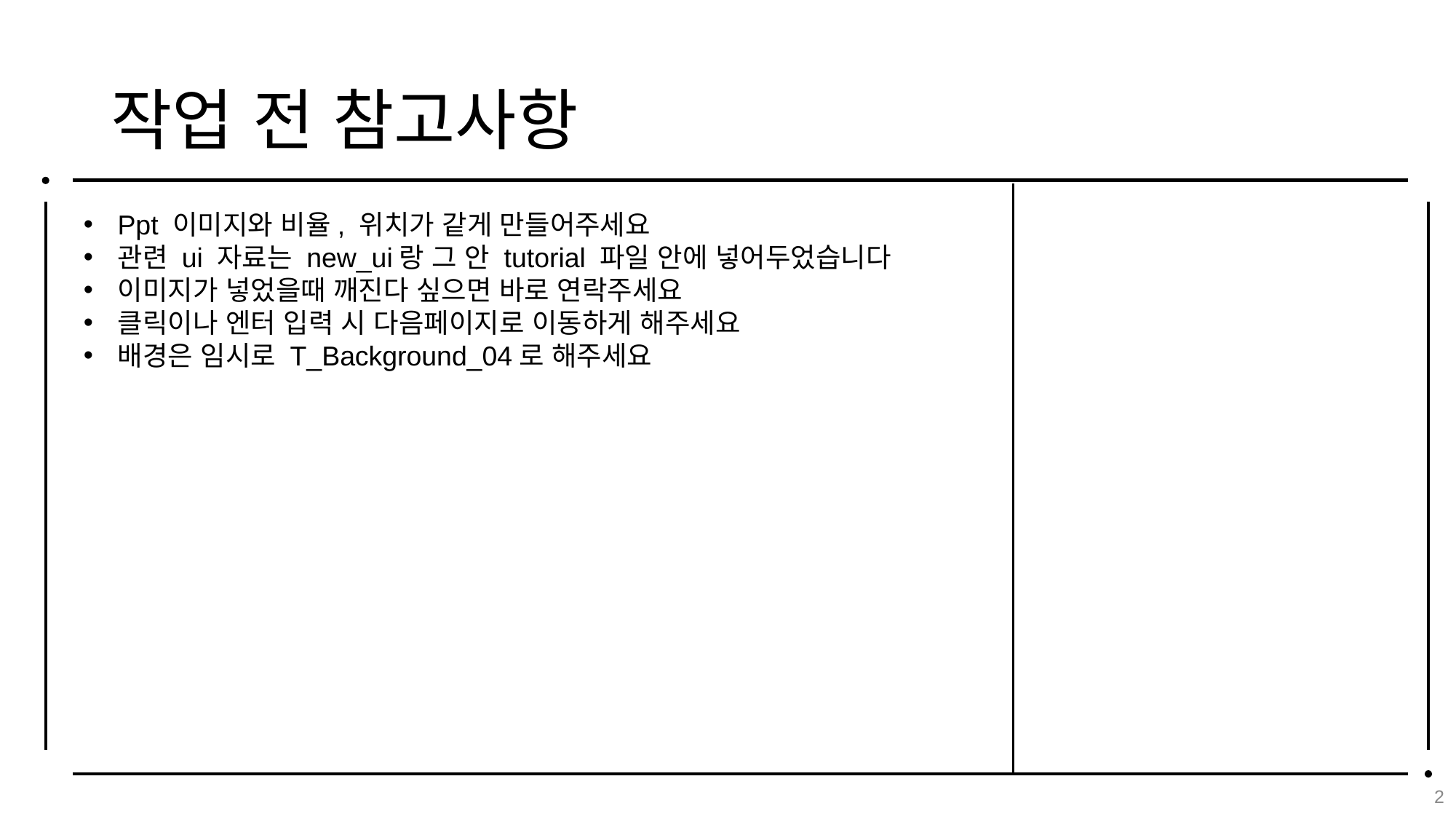

# 작업 전 참고사항

Ppt 이미지와 비율, 위치가 같게 만들어주세요
관련 ui 자료는 new_ui랑 그 안 tutorial 파일 안에 넣어두었습니다
이미지가 넣었을때 깨진다 싶으면 바로 연락주세요
클릭이나 엔터 입력 시 다음페이지로 이동하게 해주세요
배경은 임시로 T_Background_04로 해주세요
2